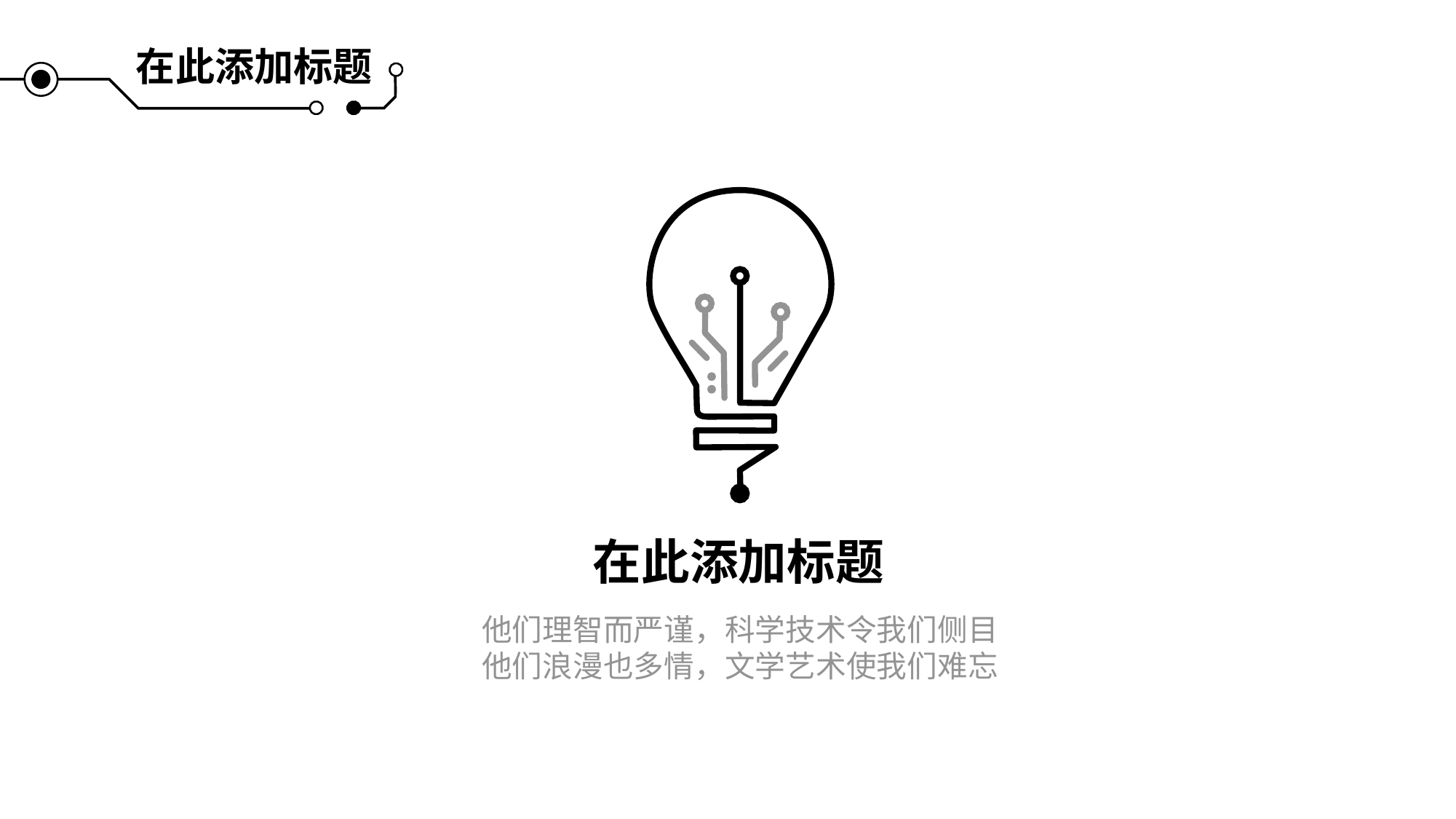

在此添加标题

在此添加标题
他们理智而严谨，科学技术令我们侧目
他们浪漫也多情，文学艺术使我们难忘